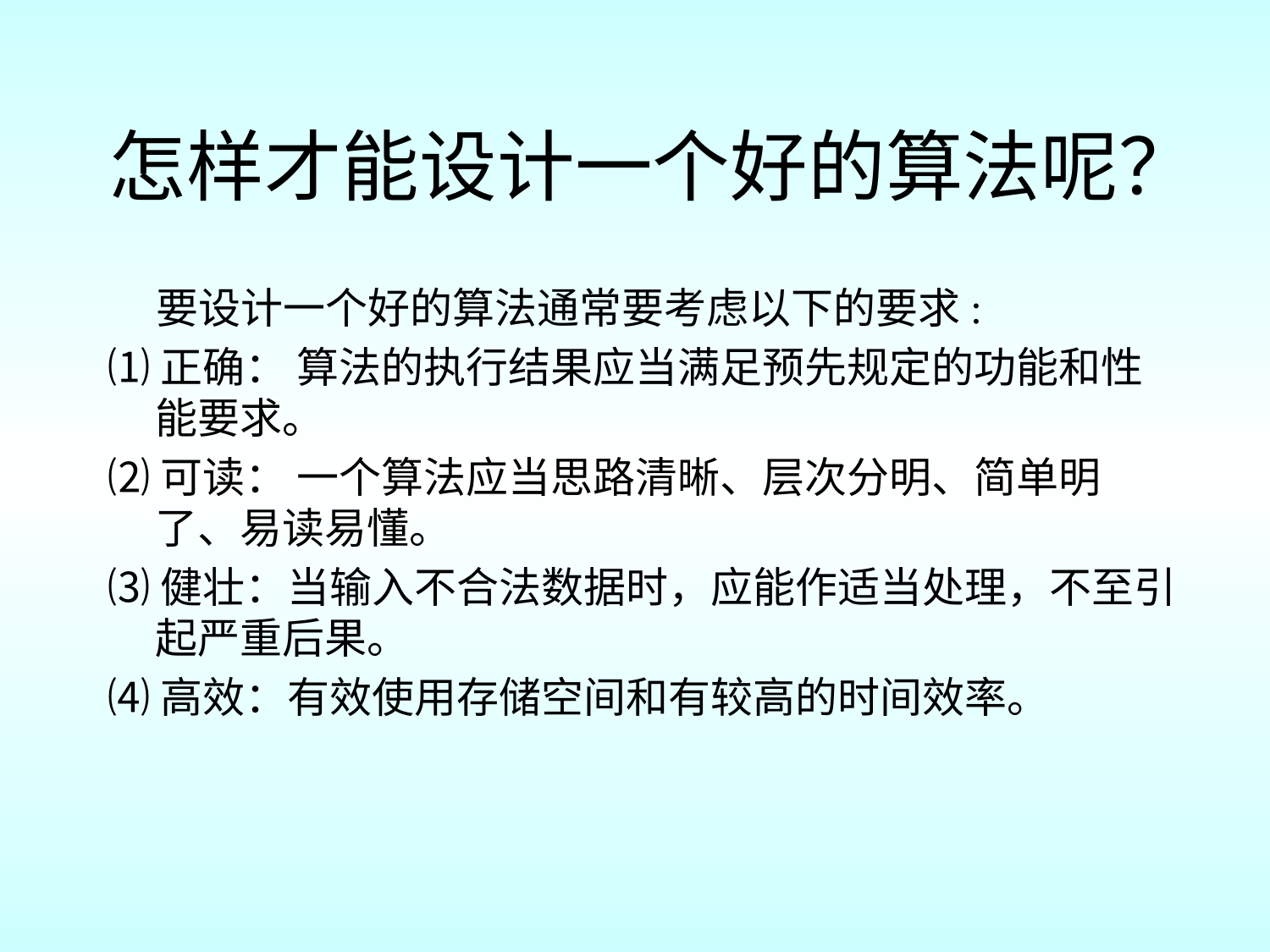

# 怎样才能设计一个好的算法呢？
    要设计一个好的算法通常要考虑以下的要求:
⑴正确： 算法的执行结果应当满足预先规定的功能和性能要求。
⑵可读： 一个算法应当思路清晰、层次分明、简单明了、易读易懂。
⑶健壮：当输入不合法数据时，应能作适当处理，不至引起严重后果。
⑷高效：有效使用存储空间和有较高的时间效率。